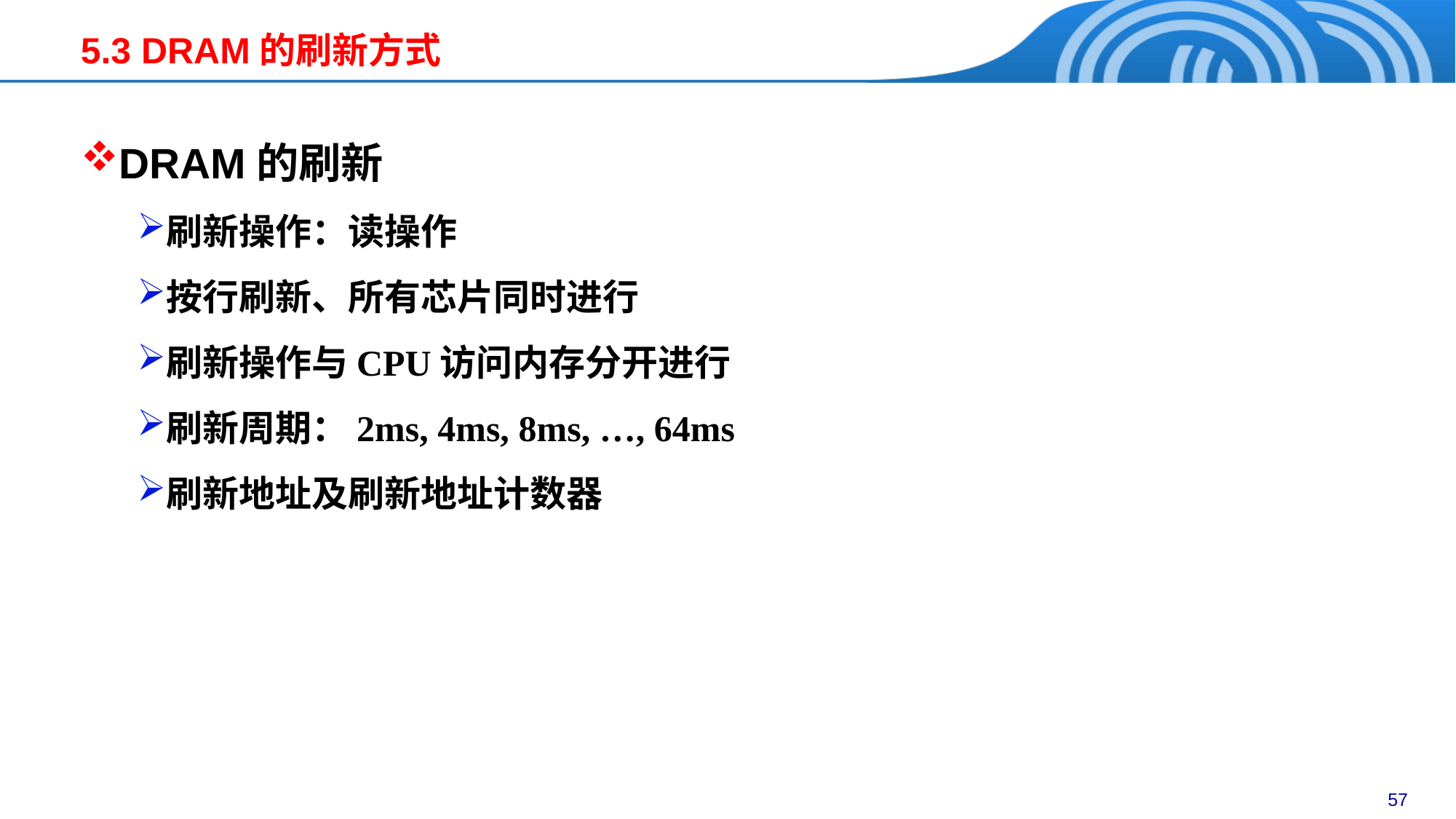

5.3 DRAM的刷新方式
DRAM的刷新
刷新操作：读操作
按行刷新、所有芯片同时进行
刷新操作与CPU访问内存分开进行
刷新周期：2ms, 4ms, 8ms, …, 64ms
刷新地址及刷新地址计数器